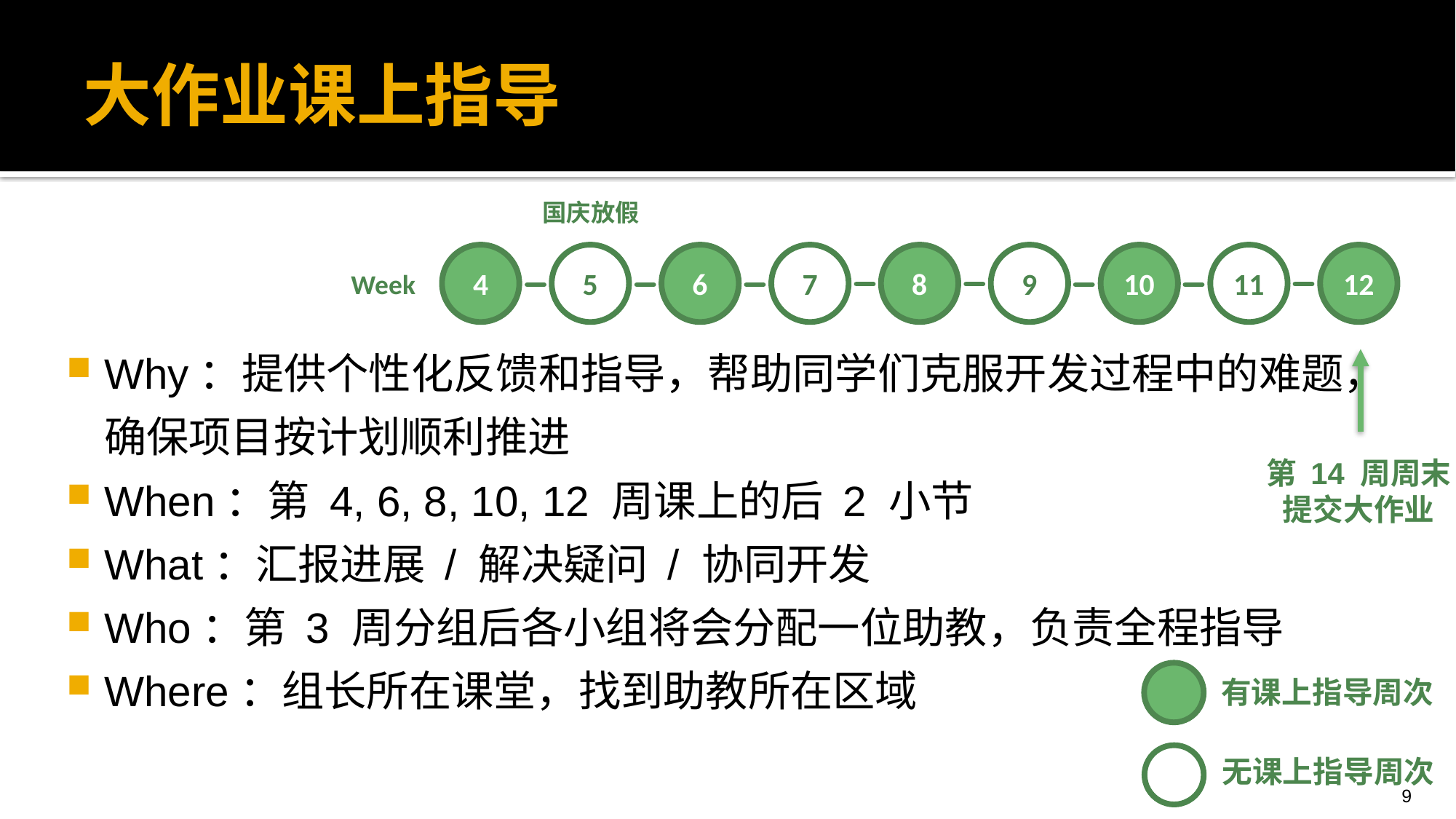

# 大作业课上指导
国庆放假
4
5
6
7
8
9
10
11
12
Week

Why：提供个性化反馈和指导，帮助同学们克服开发过程中的难题，确保项目按计划顺利推进
When：第 4, 6, 8, 10, 12 周课上的后 2 小节
What：汇报进展 / 解决疑问 / 协同开发
Who：第 3 周分组后各小组将会分配一位助教，负责全程指导
Where：组长所在课堂，找到助教所在区域

第 14 周周末
提交大作业

有课上指导周次

无课上指导周次
9